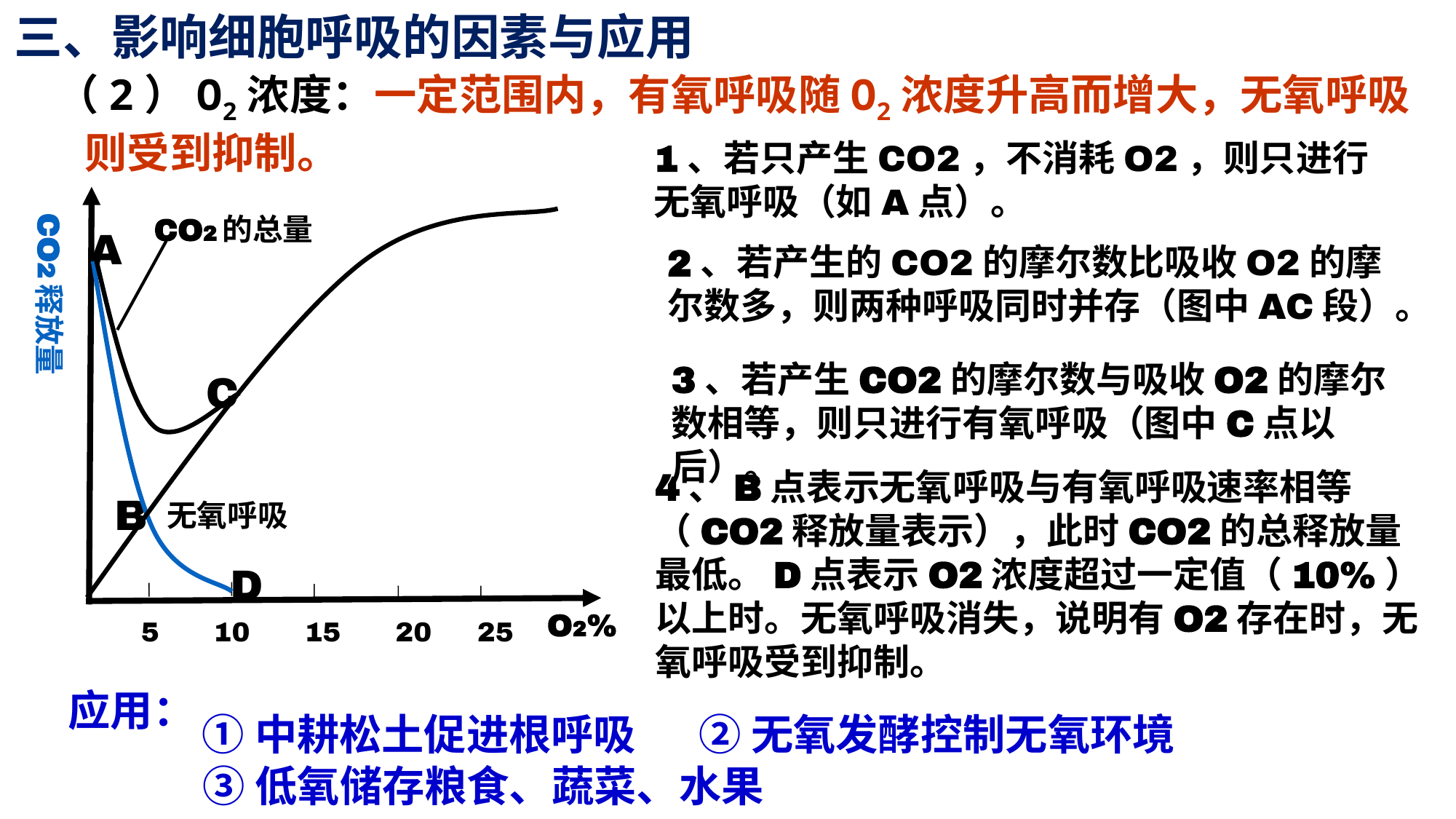

三、影响细胞呼吸的因素与应用
（2）O2浓度：一定范围内，有氧呼吸随O2浓度升高而增大，无氧呼吸     则受到抑制。
1、若只产生CO2，不消耗O2，则只进行无氧呼吸（如A点）。

CO2的总量

A

无氧呼吸
C
B
D

  5      10      15      20     25
CO2释放量
O2%
2、若产生的CO2的摩尔数比吸收O2的摩尔数多，则两种呼吸同时并存（图中AC段）。
3、若产生CO2的摩尔数与吸收O2的摩尔数相等，则只进行有氧呼吸（图中C点以后）。
4、B点表示无氧呼吸与有氧呼吸速率相等（CO2释放量表示），此时CO2的总释放量最低。D点表示O2浓度超过一定值（10%）以上时。无氧呼吸消失，说明有O2存在时，无氧呼吸受到抑制。
应用：
②无氧发酵控制无氧环境
①中耕松土促进根呼吸
③低氧储存粮食、蔬菜、水果